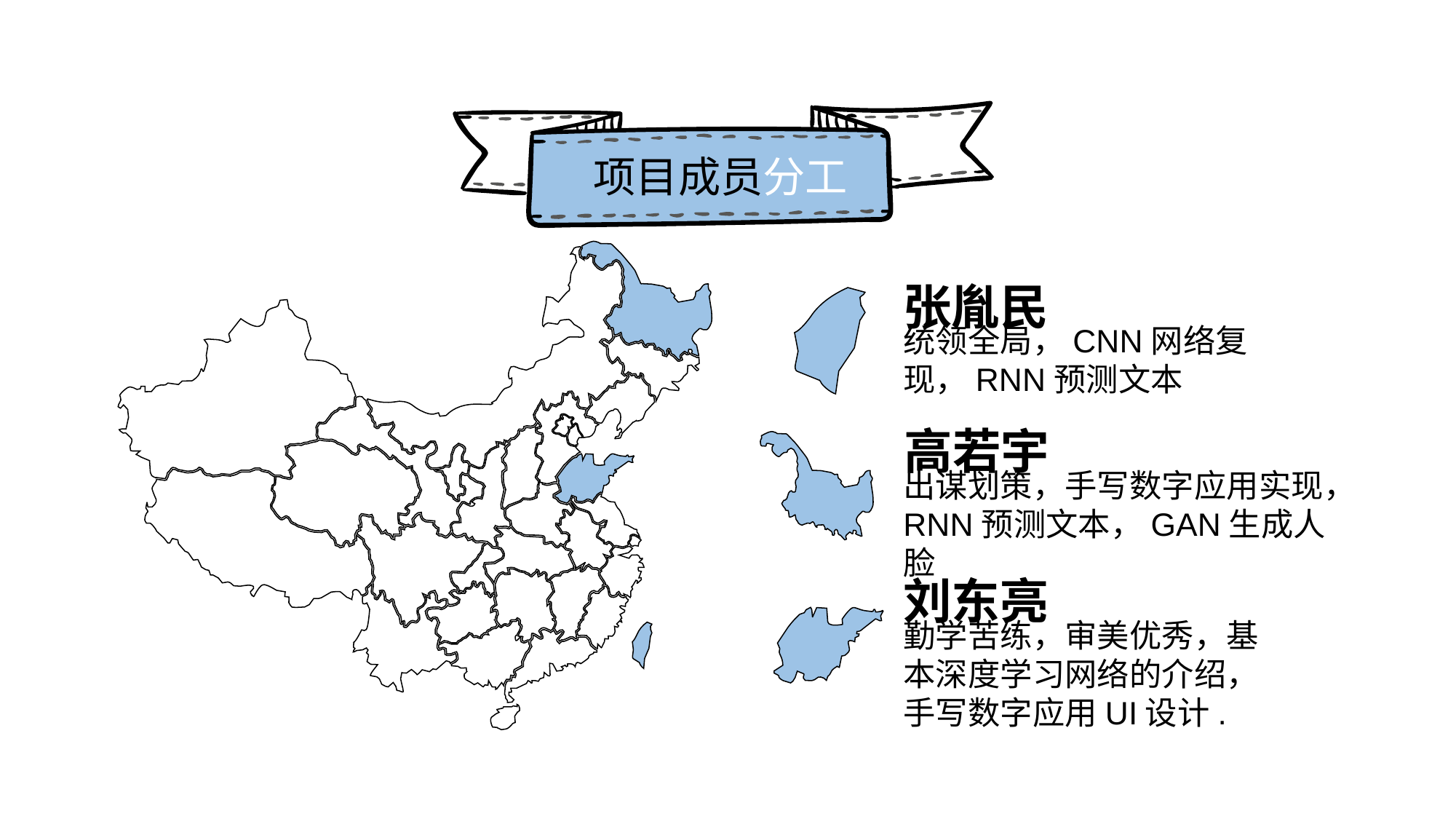

项目成员分工

张胤民
统领全局，CNN网络复现，RNN预测文本

高若宇
出谋划策，手写数字应用实现，RNN预测文本，GAN生成人脸

刘东亮
勤学苦练，审美优秀，基本深度学习网络的介绍，手写数字应用UI设计.